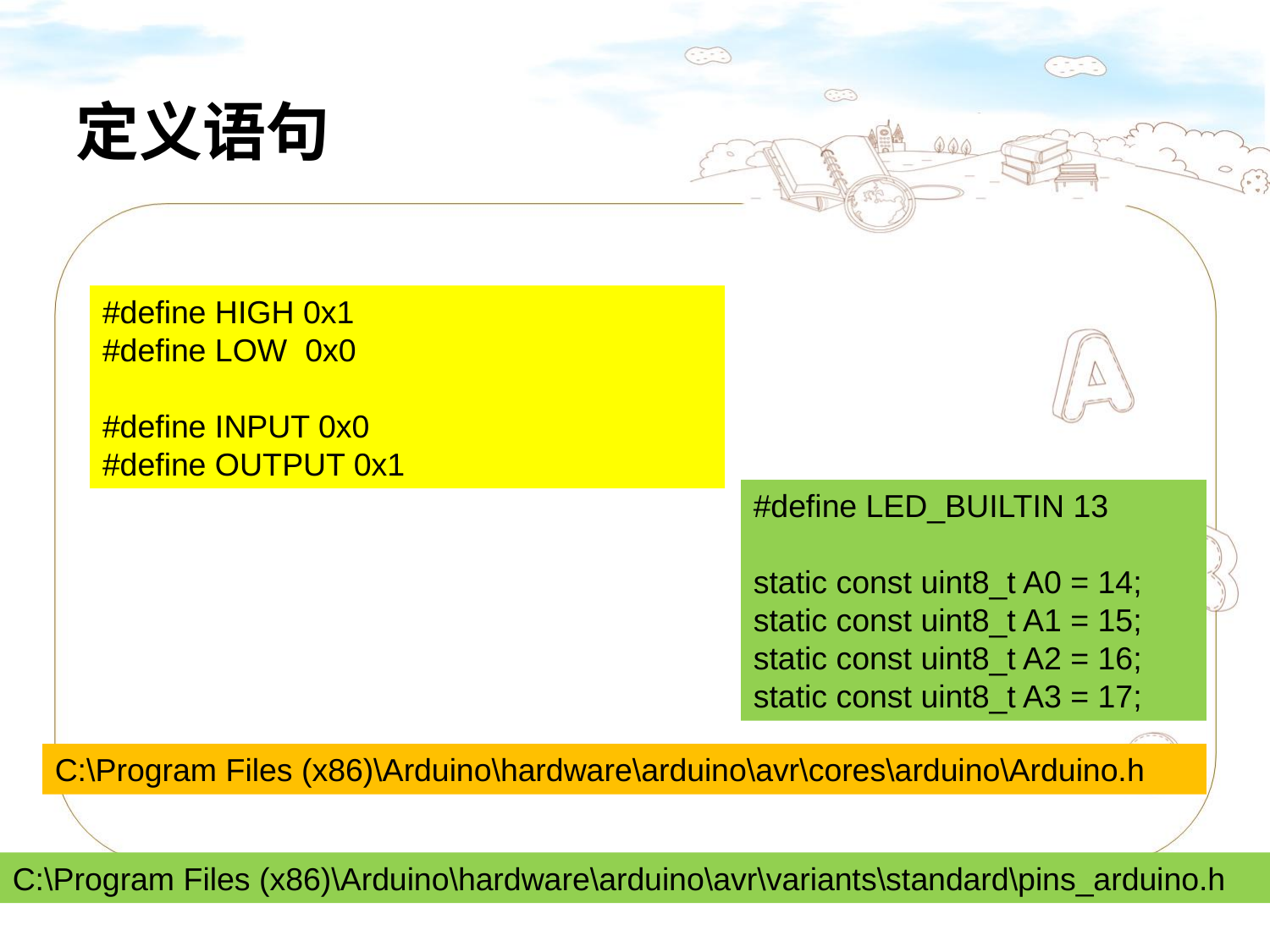

# 定义语句

#define HIGH 0x1
#define LOW  0x0

#define INPUT 0x0
#define OUTPUT 0x1
#define LED_BUILTIN 13

static const uint8_t A0 = 14;
static const uint8_t A1 = 15;
static const uint8_t A2 = 16;
static const uint8_t A3 = 17;
C:\Program Files (x86)\Arduino\hardware\arduino\avr\cores\arduino\Arduino.h
C:\Program Files (x86)\Arduino\hardware\arduino\avr\variants\standard\pins_arduino.h